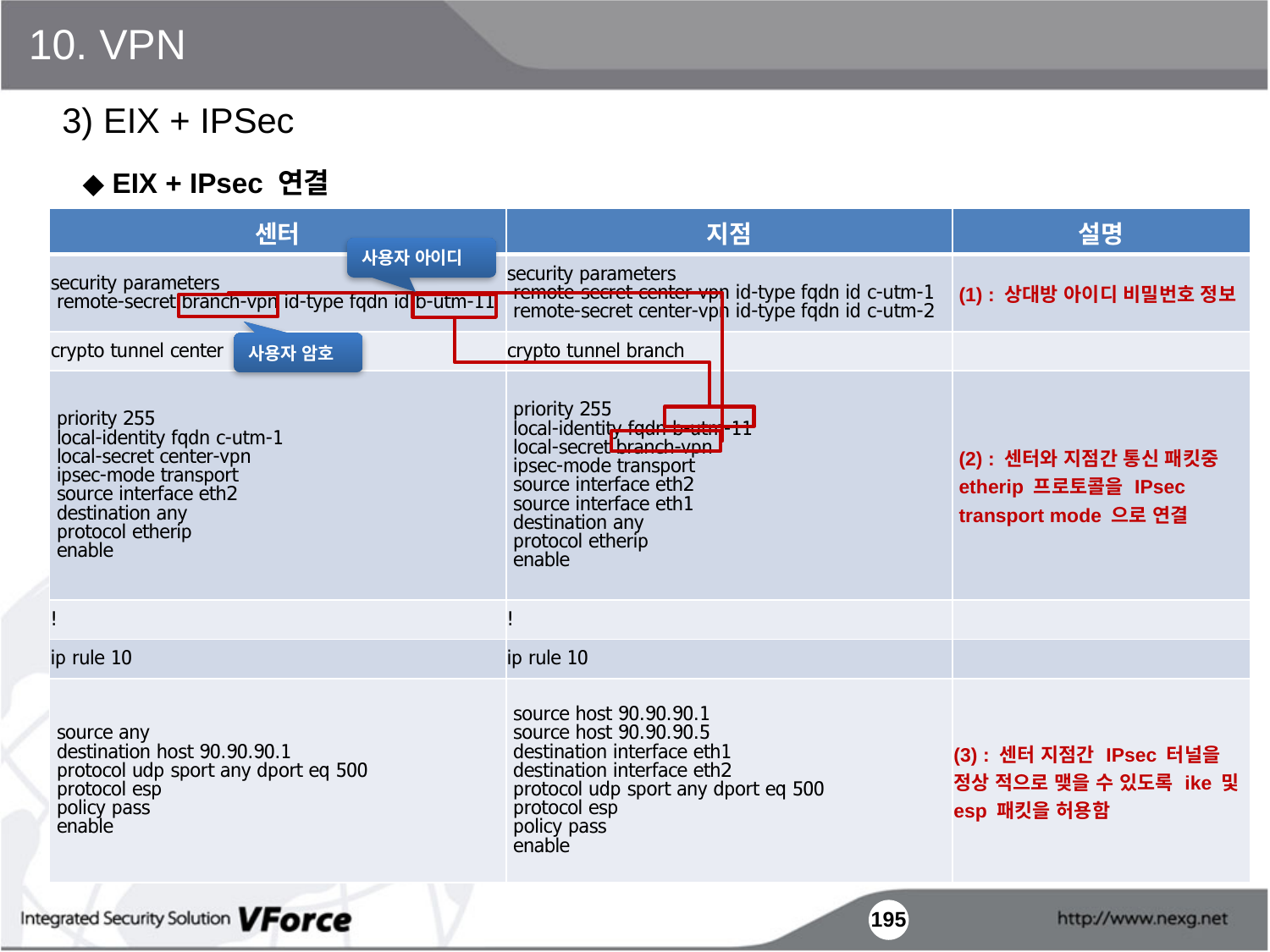

10. VPN
3) EIX + IPSec
◆ EIX + IPsec 연결
| 센터 | 지점 | 설명 |
| --- | --- | --- |
| security parameters remote-secret branch-vpn id-type fqdn id b-utm-11 | security parameters remote-secret center-vpn id-type fqdn id c-utm-1 remote-secret center-vpn id-type fqdn id c-utm-2 | (1) : 상대방 아이디 비밀번호 정보 |
| crypto tunnel center | crypto tunnel branch |  |
| priority 255 local-identity fqdn c-utm-1 local-secret center-vpn ipsec-mode transport source interface eth2 destination any protocol etherip enable | priority 255 local-identity fqdn b-utm-11 local-secret branch-vpn ipsec-mode transport source interface eth2 source interface eth1 destination any protocol etherip enable | (2) : 센터와 지점간 통신 패킷중 etherip 프로토콜을 IPsec transport mode 으로 연결 |
| ! | ! |  |
| ip rule 10 | ip rule 10 |  |
| source any destination host 90.90.90.1 protocol udp sport any dport eq 500 protocol esp policy pass enable | source host 90.90.90.1 source host 90.90.90.5 destination interface eth1 destination interface eth2 protocol udp sport any dport eq 500 protocol esp policy pass enable | (3) : 센터 지점간 IPsec 터널을 정상 적으로 맺을 수 있도록 ike 및 esp 패킷을 허용함 |
사용자 아이디

사용자 암호